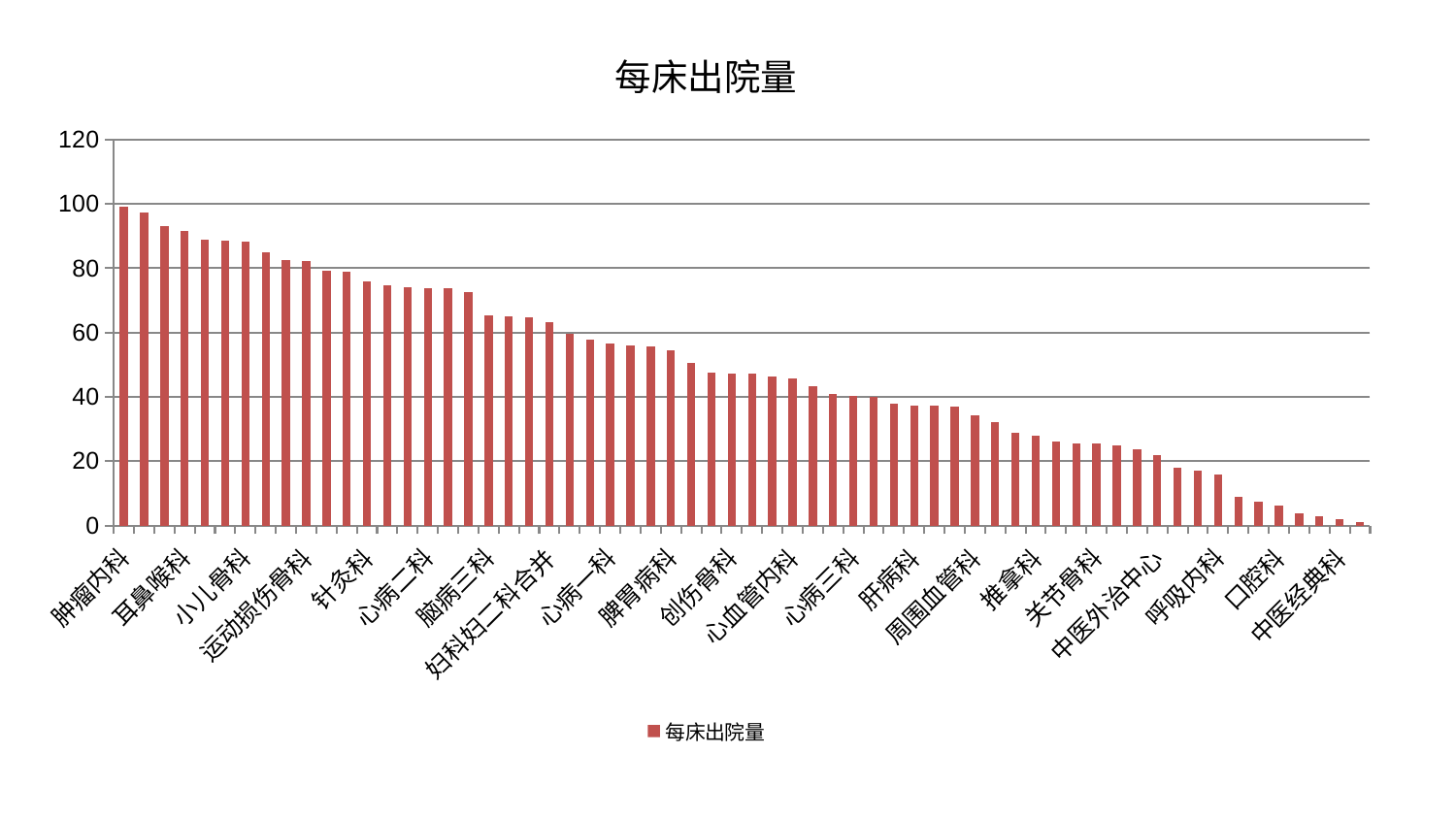

### Chart: 每床出院量

| Category | 每床出院量 |
|---|---|
| 肿瘤内科 | 99.04558368025343 |
| 治未病中心 | 97.19618764244487 |
| 风湿病科 | 93.18181180560015 |
| 耳鼻喉科 | 91.53286133142025 |
| 产科 | 88.8973858344301 |
| 肾脏内科 | 88.72301649618406 |
| 小儿骨科 | 88.29974691126164 |
| 神经外科 | 84.88822692198241 |
| 骨科 | 82.5012090559153 |
| 运动损伤骨科 | 82.34578917132463 |
| 儿科 | 79.3129013001622 |
| 脑病一科 | 78.79201606649926 |
| 针灸科 | 75.88153390804983 |
| 消化内科 | 74.66967806493312 |
| 医院 | 74.20624904180517 |
| 心病二科 | 73.84751370318085 |
| 脾胃科消化科合并 | 73.68789825992633 |
| 微创骨科 | 72.61529210322234 |
| 脑病三科 | 65.27551201158582 |
| 妇二科 | 65.01248136929556 |
| 血液科 | 64.70094412624043 |
| 妇科妇二科合并 | 63.143389523232955 |
| 肾病科 | 59.62539248927441 |
| 身心医学科 | 57.676643480448185 |
| 心病一科 | 56.594108746958604 |
| 泌尿外科 | 56.05819048894871 |
| 小儿推拿科 | 55.67937494041186 |
| 脾胃病科 | 54.49630544406756 |
| 妇科 | 50.50572824098942 |
| 东区肾病科 | 47.64564024608373 |
| 创伤骨科 | 47.28391279101285 |
| 重症医学科 | 47.18148517587388 |
| 老年医学科 | 46.461602622321664 |
| 心血管内科 | 45.738952518798314 |
| 综合内科 | 43.21969231935496 |
| 肝胆外科 | 40.93219499669991 |
| 心病三科 | 40.18400502082409 |
| 眼科 | 40.12315511908755 |
| 肛肠科 | 37.941498742943836 |
| 肝病科 | 37.36471374499899 |
| 乳腺甲状腺外科 | 37.25079933357631 |
| 男科 | 37.016138459427864 |
| 周围血管科 | 34.15835759365111 |
| 神经内科 | 32.09780416587527 |
| 美容皮肤科 | 28.86185616962056 |
| 推拿科 | 27.82475233150481 |
| 普通外科 | 26.135595157435553 |
| 脊柱骨科 | 25.62285424643256 |
| 关节骨科 | 25.434683476113662 |
| 康复科 | 24.852175721015524 |
| 皮肤科 | 23.620094089480826 |
| 中医外治中心 | 21.825830765580424 |
| 胸外科 | 18.026651354669056 |
| 内分泌科 | 17.040843528697568 |
| 呼吸内科 | 15.705375894156038 |
| 东区重症医学科 | 8.973095842702161 |
| 西区重症医学科 | 7.332095375915593 |
| 口腔科 | 6.233182289253669 |
| 脑病二科 | 3.857607793518958 |
| 心病四科 | 2.949744139254795 |
| 中医经典科 | 2.0781223841641605 |
| 显微骨科 | 1.0267856649290419 |
204